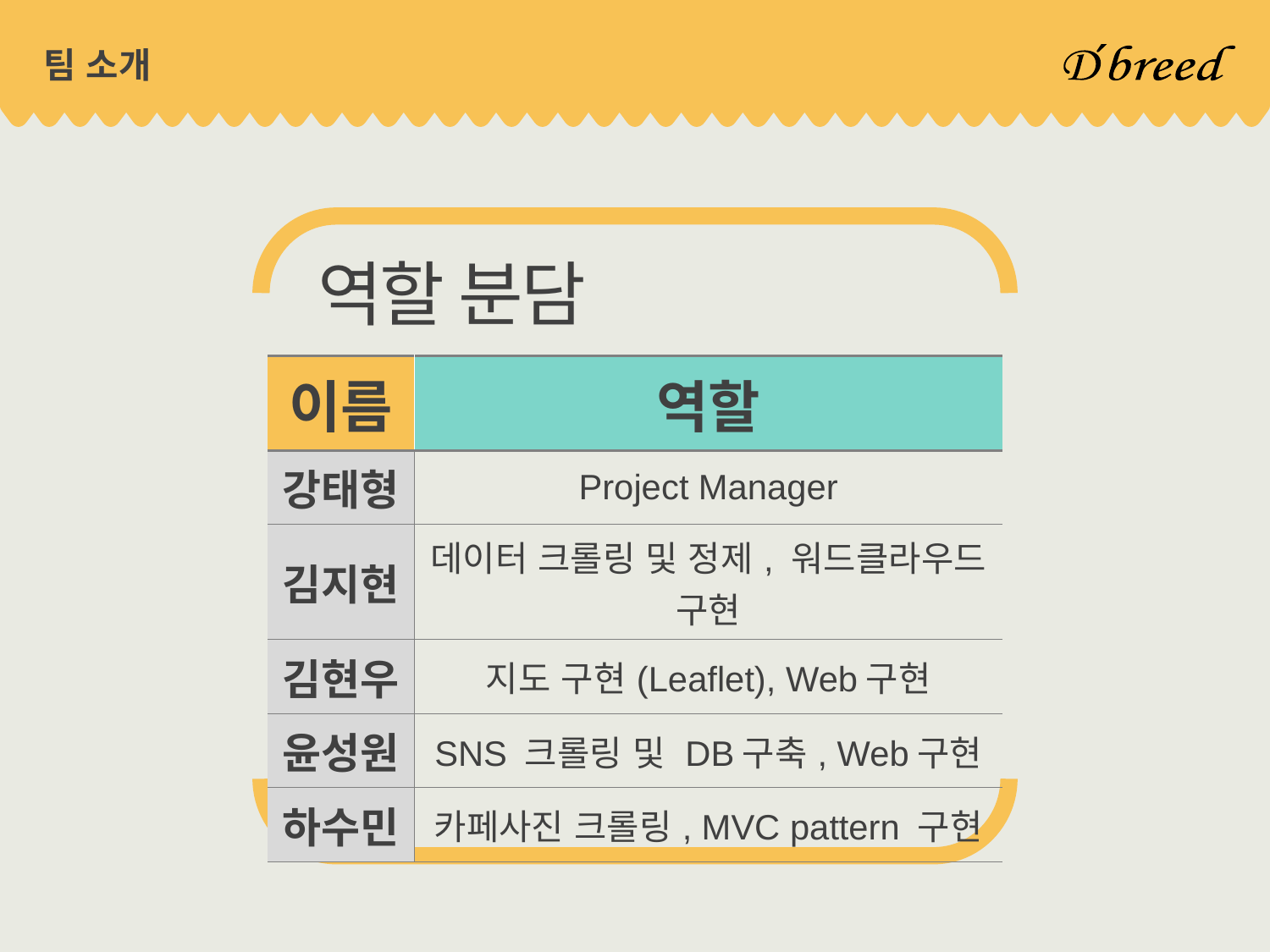

# 팀 소개

역할 분담
| 이름 | 역할 |
| --- | --- |
| 강태형 | Project Manager |
| 김지현 | 데이터 크롤링 및 정제, 워드클라우드 구현 |
| 김현우 | 지도 구현(Leaflet), Web구현 |
| 윤성원 | SNS 크롤링 및 DB구축, Web구현 |
| 하수민 | 카페사진 크롤링, MVC pattern 구현 |